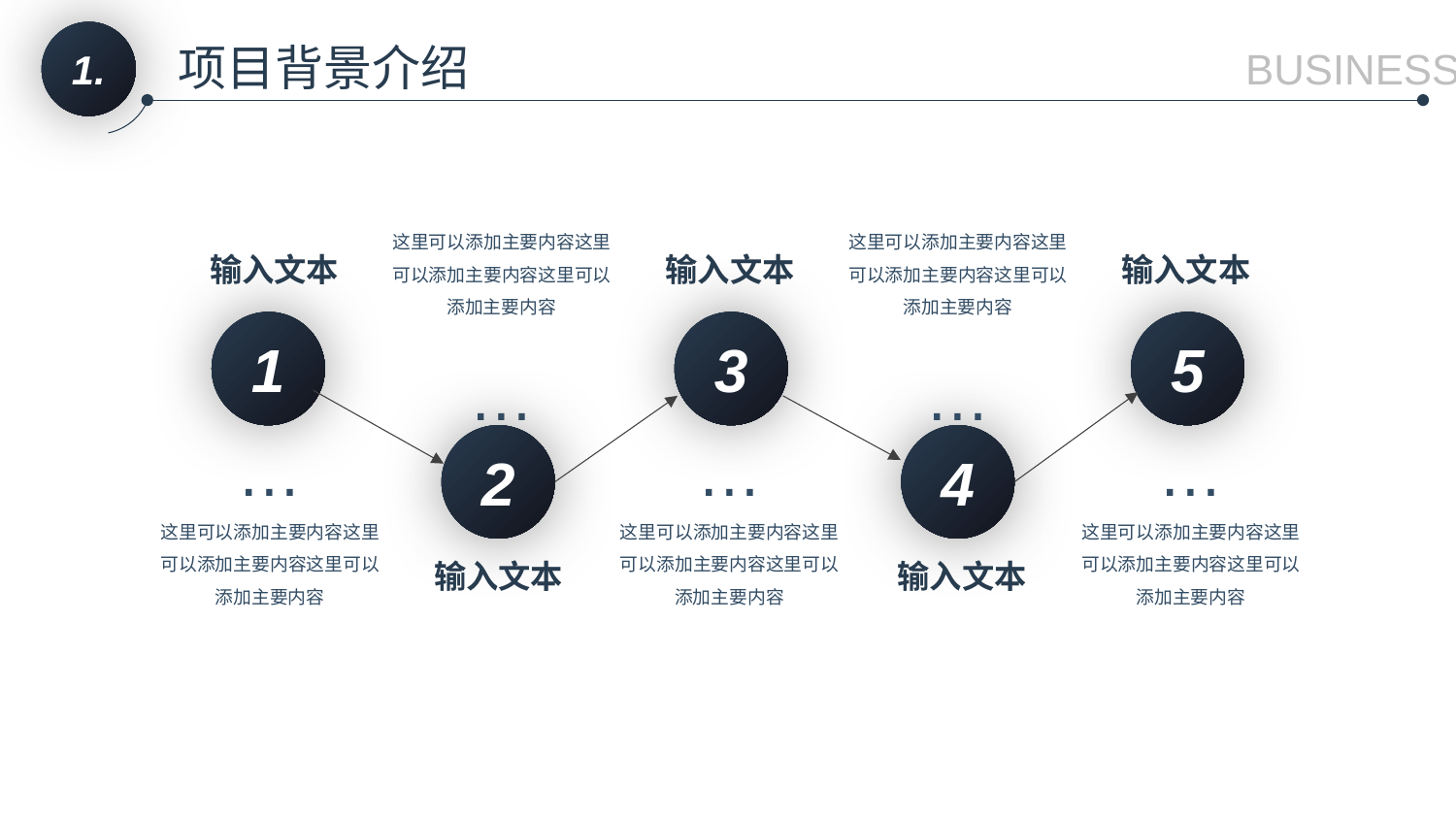

1.

项目背景介绍
BUSINESS
这里可以添加主要内容这里可以添加主要内容这里可以添加主要内容
…

这里可以添加主要内容这里可以添加主要内容这里可以添加主要内容
…

输入文本
输入文本
输入文本
1
3
5
…
这里可以添加主要内容这里可以添加主要内容这里可以添加主要内容
…
这里可以添加主要内容这里可以添加主要内容这里可以添加主要内容
…
这里可以添加主要内容这里可以添加主要内容这里可以添加主要内容
2
4
输入文本
输入文本